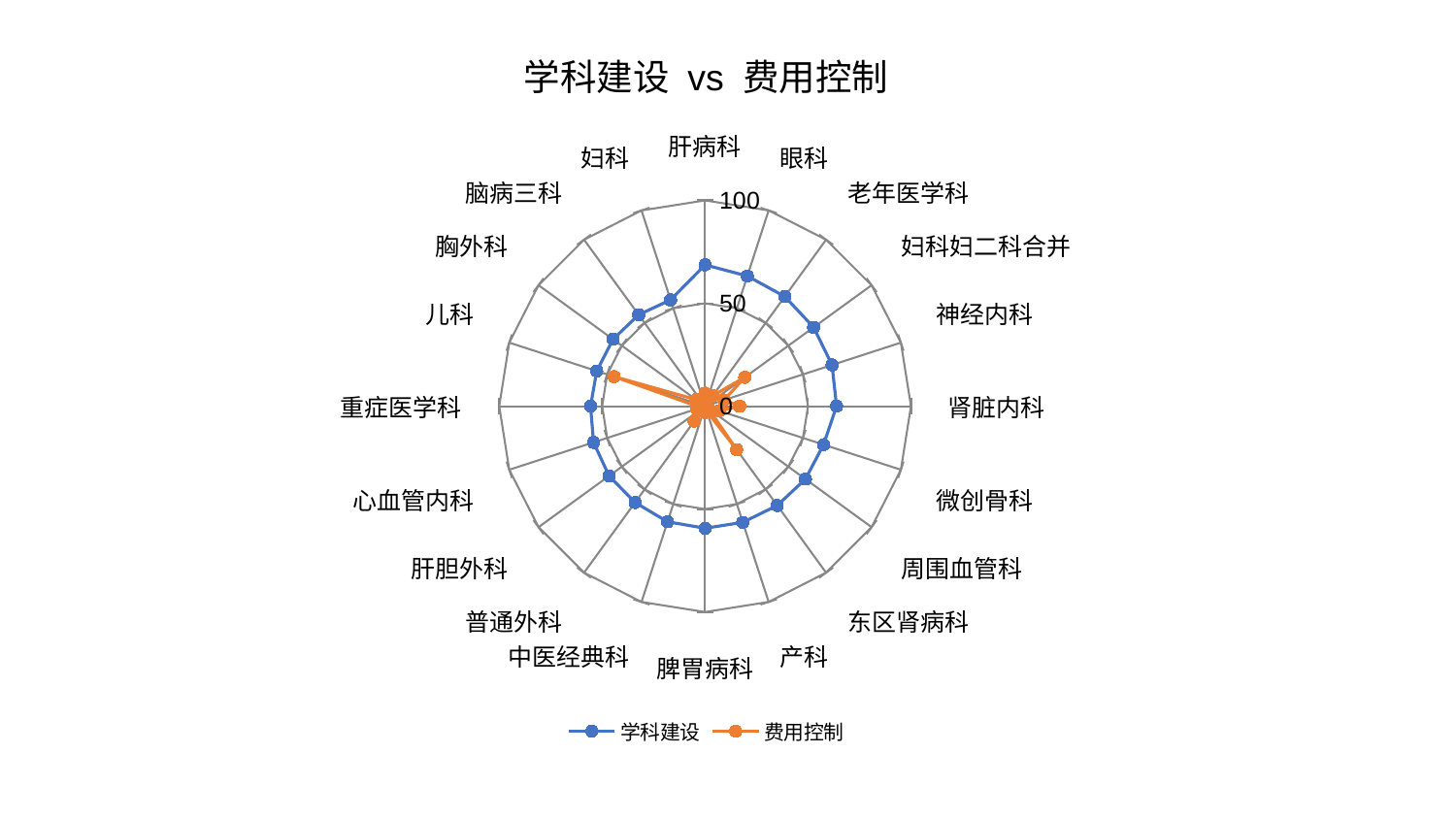

### Chart: 学科建设 vs 费用控制

| Category | 学科建设 | 费用控制 |
|---|---|---|
| 肝病科 | 68.67683391648326 | 6.355560096222829 |
| 眼科 | 66.49835233665182 | 4.107713209616197 |
| 老年医学科 | 65.86682642225396 | 6.264409031972386 |
| 妇科妇二科合并 | 65.17868956440775 | 23.83019298435573 |
| 神经内科 | 64.85231487515505 | 9.704960070994591 |
| 肾脏内科 | 63.874222721086426 | 16.826396115114182 |
| 微创骨科 | 60.52541932824534 | 7.265012204535394 |
| 周围血管科 | 60.28182430112331 | 2.159200131516481 |
| 东区肾病科 | 59.63331782829346 | 26.06054012468833 |
| 产科 | 59.34771141226568 | 2.545402708999961 |
| 脾胃病科 | 59.326118350749745 | 3.0237945747503647 |
| 中医经典科 | 59.067786600877305 | 2.2928814619126188 |
| 普通外科 | 57.83411429421969 | 9.00270274357598 |
| 肝胆外科 | 57.658249496107125 | 4.041129220138163 |
| 心血管内科 | 56.94864213797216 | 4.290246118503822 |
| 重症医学科 | 55.63231541110308 | 3.9206233659292504 |
| 儿科 | 55.34514254102638 | 46.49017769524525 |
| 胸外科 | 55.28394188593106 | 5.426423355295266 |
| 脑病三科 | 54.91108467128158 | 3.297232505001823 |
| 妇科 | 54.30393865728363 | 1.3570816563242756 |
16